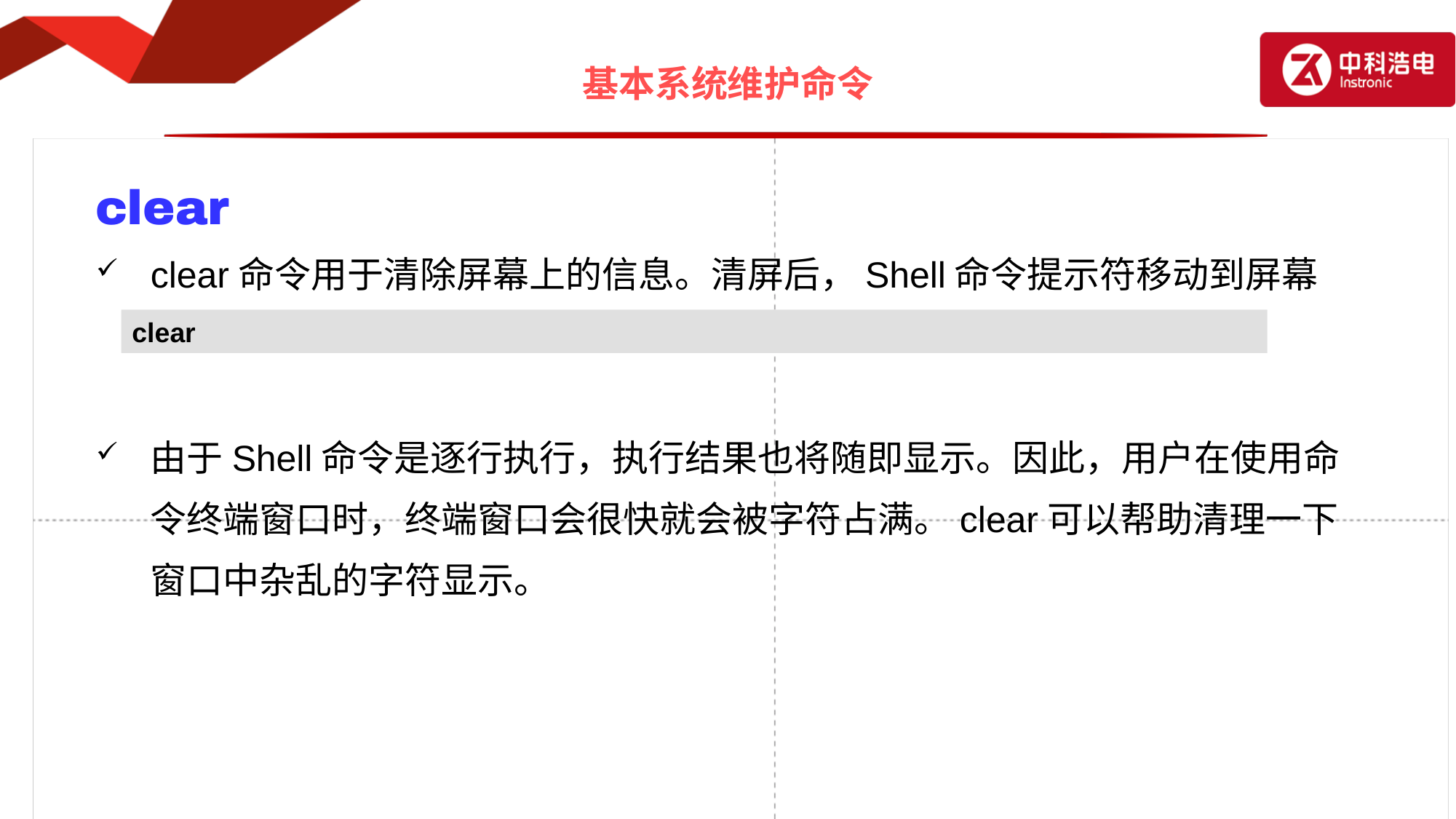

# 基本系统维护命令
clear
clear命令用于清除屏幕上的信息。清屏后，Shell命令提示符移动到屏幕左上角。clear命令的一般语法格式为：

由于Shell命令是逐行执行，执行结果也将随即显示。因此，用户在使用命令终端窗口时，终端窗口会很快就会被字符占满。clear可以帮助清理一下窗口中杂乱的字符显示。
clear